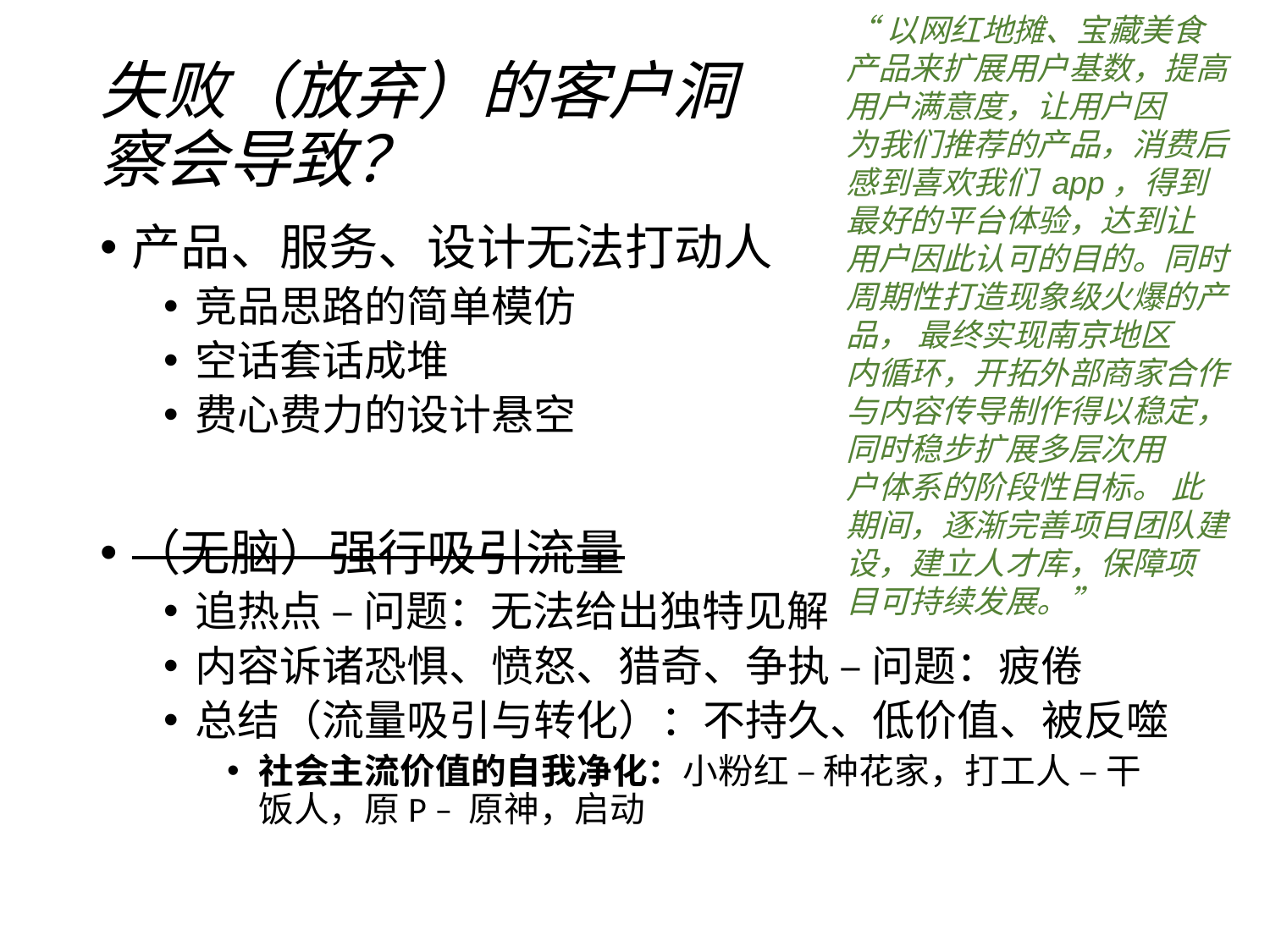

“以网红地摊、宝藏美食产品来扩展用户基数，提高用户满意度，让用户因
为我们推荐的产品，消费后感到喜欢我们 app，得到最好的平台体验，达到让
用户因此认可的目的。同时周期性打造现象级火爆的产品， 最终实现南京地区
内循环，开拓外部商家合作与内容传导制作得以稳定，同时稳步扩展多层次用
户体系的阶段性目标。 此期间，逐渐完善项目团队建设，建立人才库，保障项
目可持续发展。”
# 失败（放弃）的客户洞察会导致？
产品、服务、设计无法打动人
竞品思路的简单模仿
空话套话成堆
费心费力的设计悬空

（无脑）强行吸引流量
追热点 – 问题：无法给出独特见解
内容诉诸恐惧、愤怒、猎奇、争执 – 问题：疲倦
总结（流量吸引与转化）：不持久、低价值、被反噬
社会主流价值的自我净化：小粉红 – 种花家，打工人 – 干饭人，原P – 原神，启动